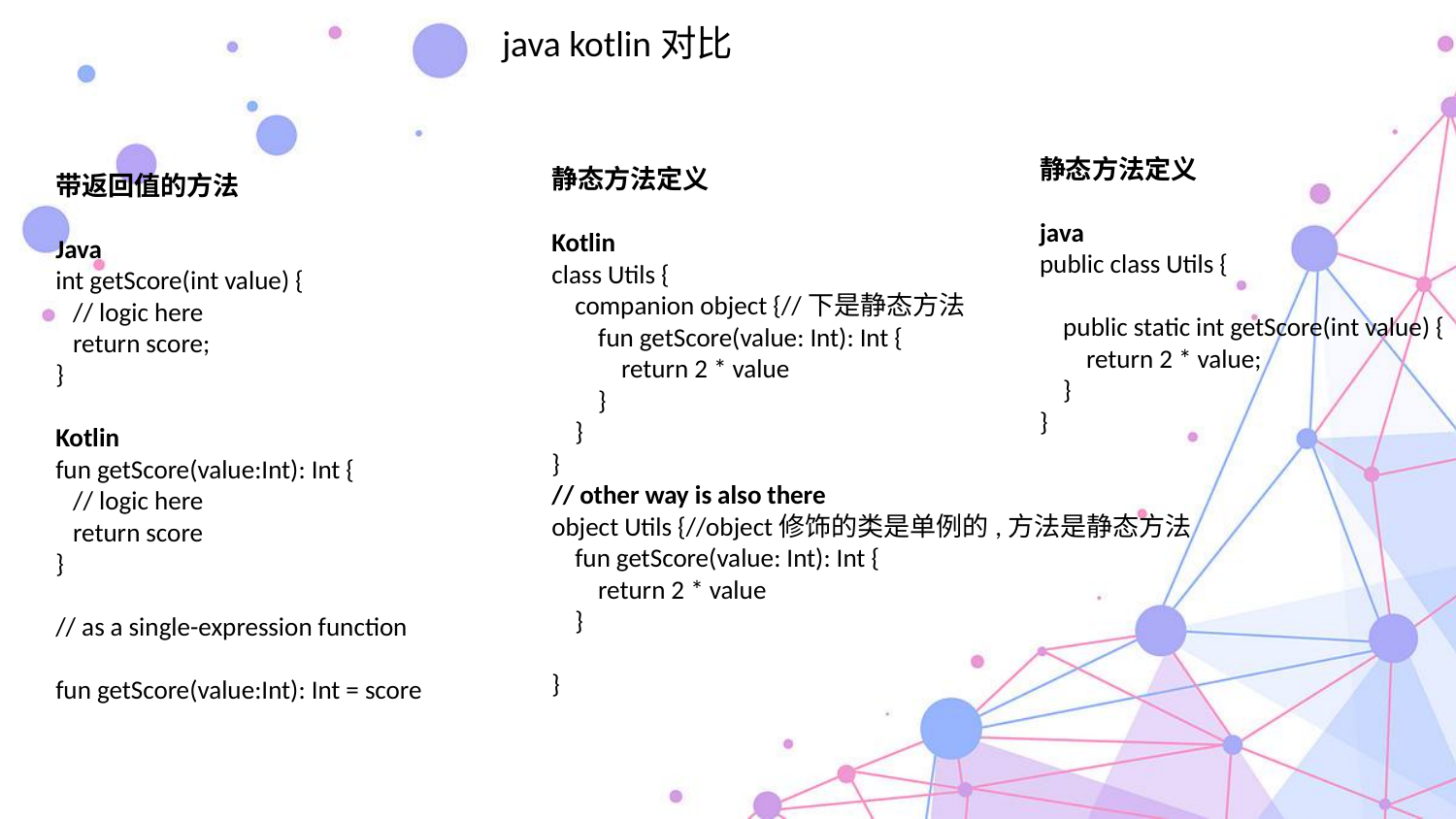

java kotlin对比
静态方法定义

java
public class Utils {

    public static int getScore(int value) {
        return 2 * value;
    }
}
静态方法定义

Kotlin
class Utils {
    companion object {//下是静态方法
        fun getScore(value: Int): Int {
            return 2 * value
        }
    }
}
// other way is also there
object Utils {//object修饰的类是单例的,方法是静态方法
    fun getScore(value: Int): Int {
        return 2 * value
    }

}
带返回值的方法

Java
int getScore(int value) {
   // logic here
   return score;
}

Kotlin
fun getScore(value:Int): Int {
   // logic here
   return score
}

// as a single-expression function

fun getScore(value:Int): Int = score